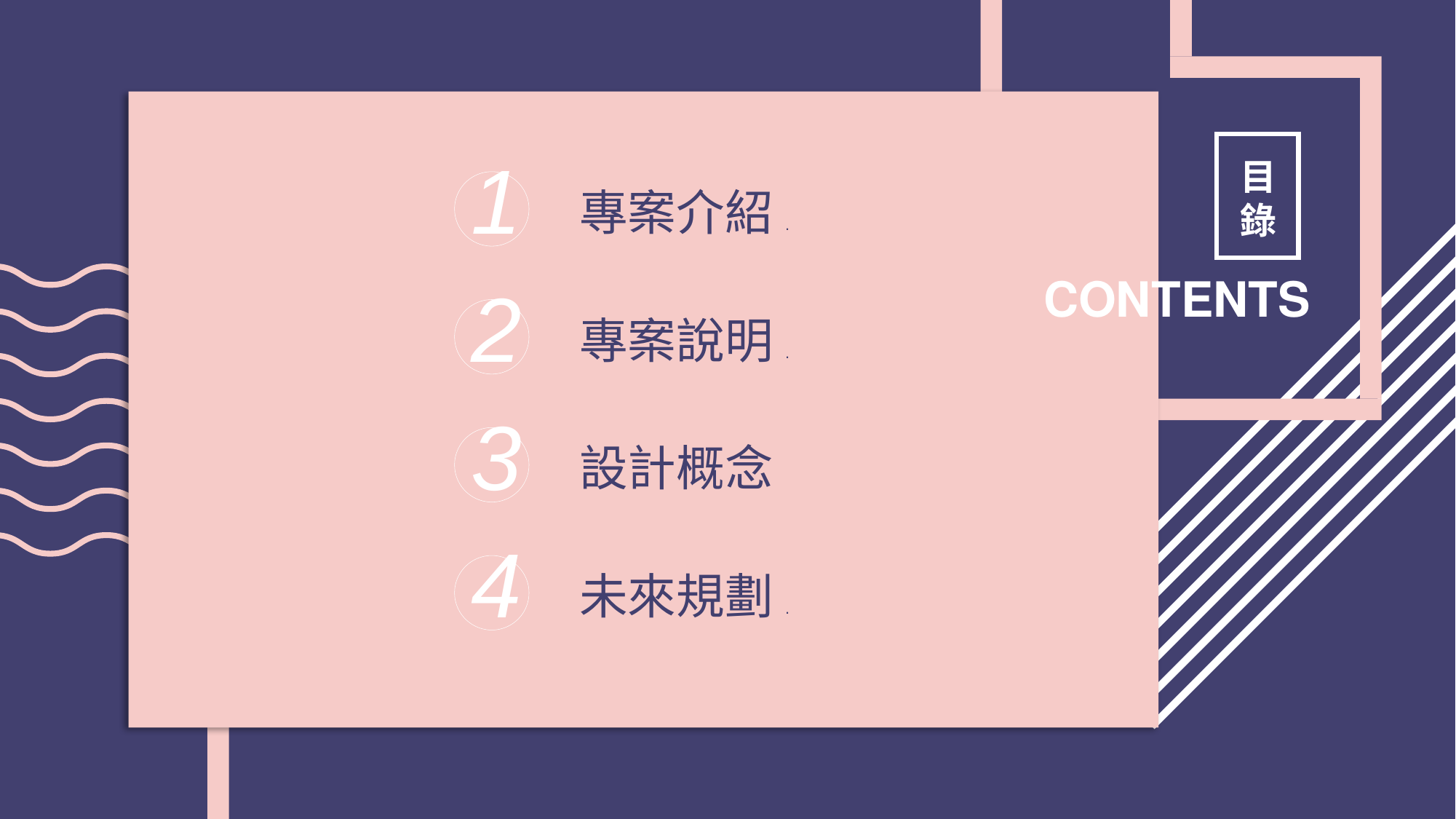

1

專案介紹.
2

專案說明.
3

設計概念
4

未來規劃.
目錄

CONTENTS